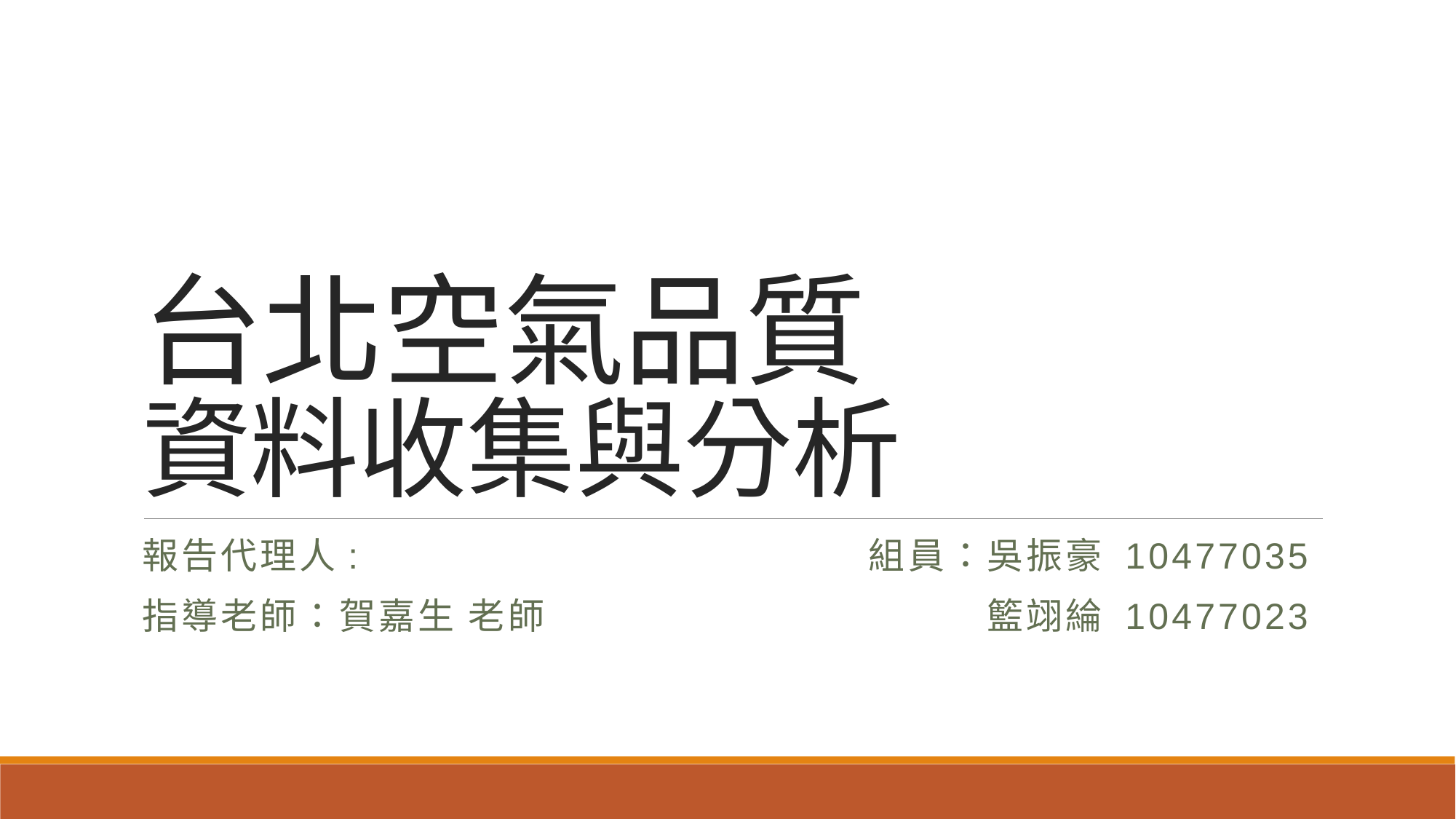

# 台北空氣品質 資料收集與分析
報告代理人:
指導老師：賀嘉生 老師
組員：吳振豪 10477035
籃翊綸 10477023